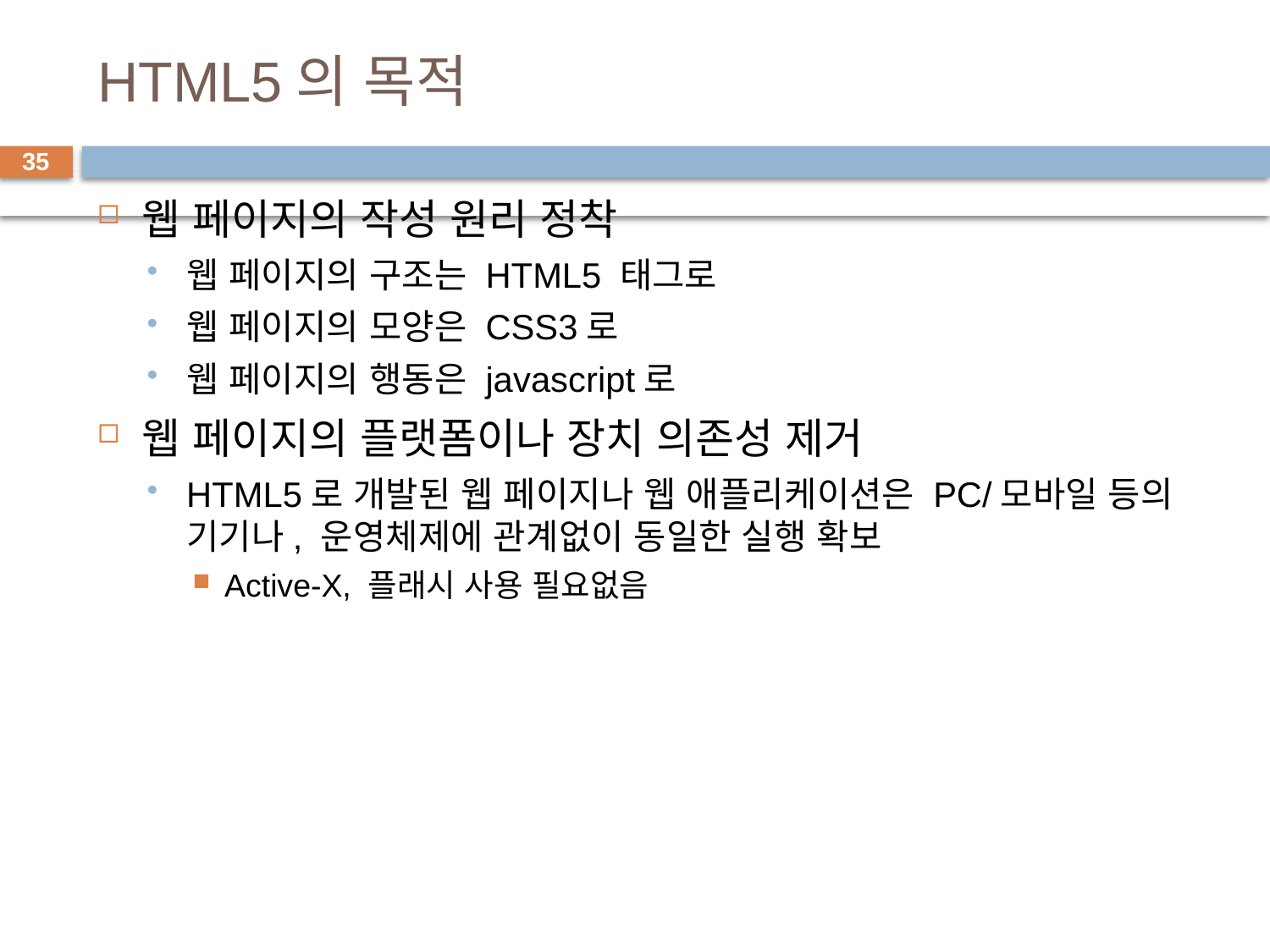

# HTML5의 목적
35
웹 페이지의 작성 원리 정착
웹 페이지의 구조는 HTML5 태그로
웹 페이지의 모양은 CSS3로
웹 페이지의 행동은 javascript로
웹 페이지의 플랫폼이나 장치 의존성 제거
HTML5로 개발된 웹 페이지나 웹 애플리케이션은 PC/모바일 등의 기기나, 운영체제에 관계없이 동일한 실행 확보
Active-X, 플래시 사용 필요없음